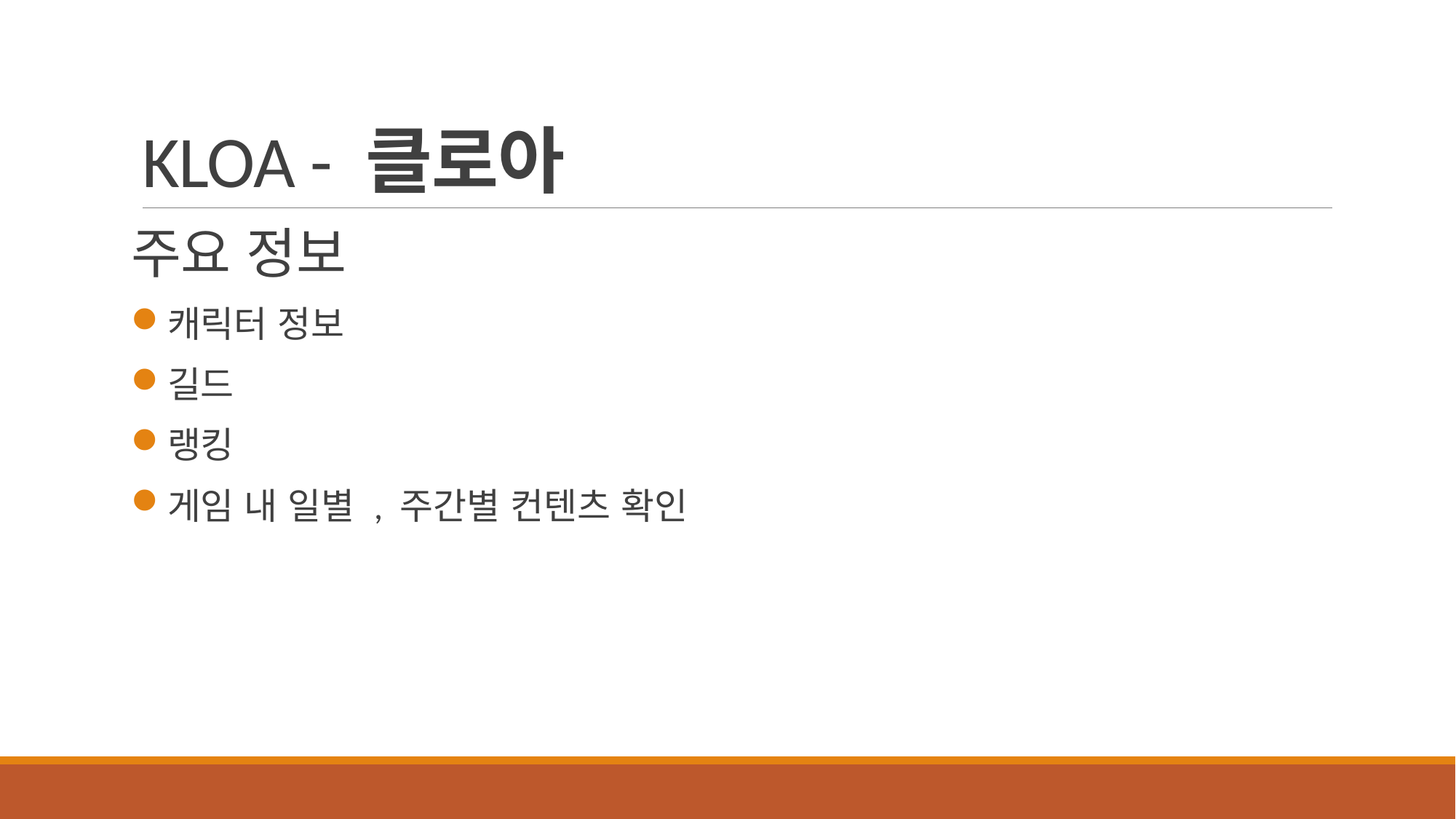

# KLOA - 클로아
주요 정보
캐릭터 정보
길드
랭킹
게임 내 일별 , 주간별 컨텐츠 확인